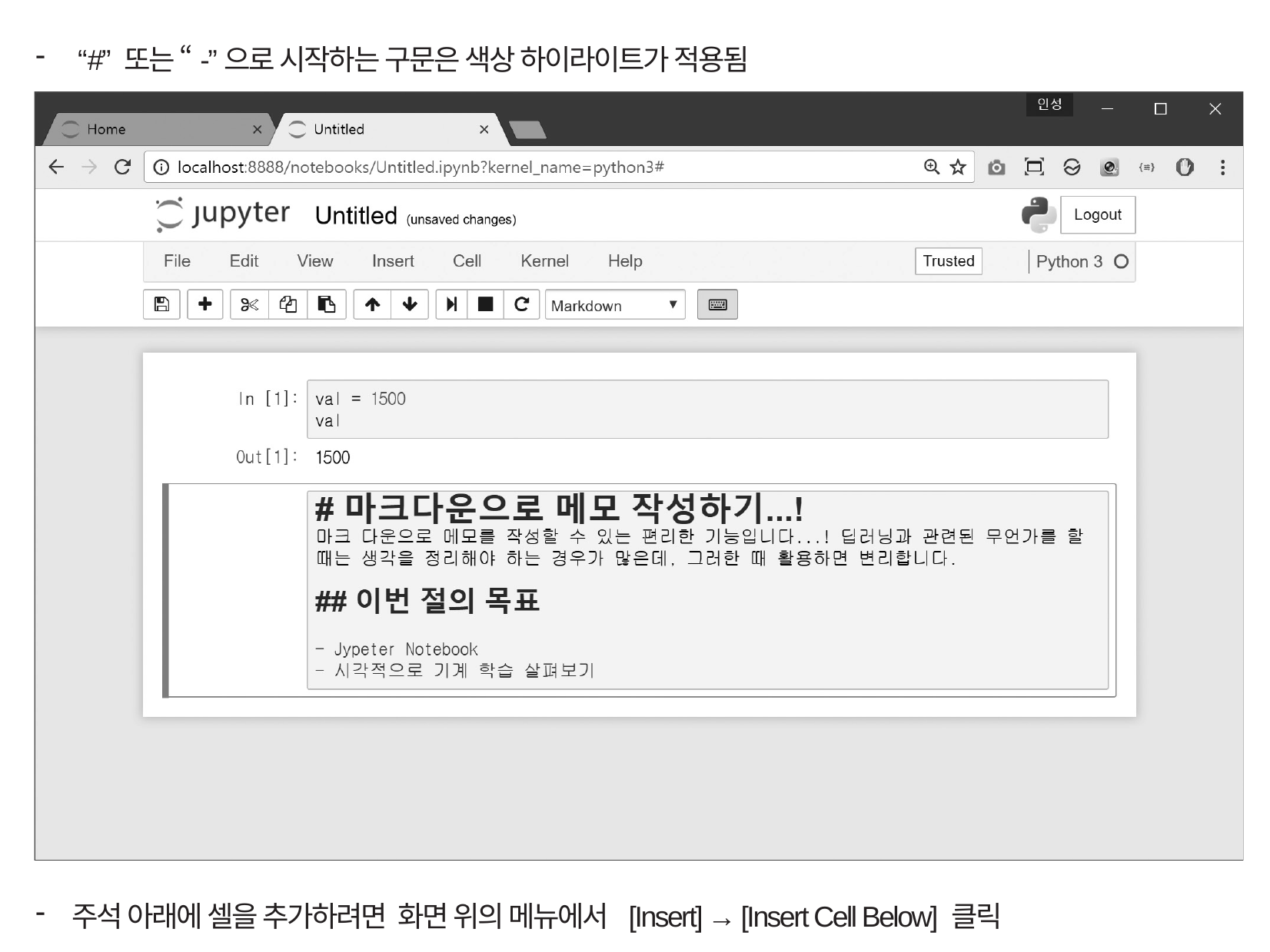

“#” 또는 “-”으로 시작하는 구문은 색상 하이라이트가 적용됨

주석 아래에 셀을 추가하려면  화면 위의 메뉴에서  [Insert] → [Insert Cell Below] 클릭